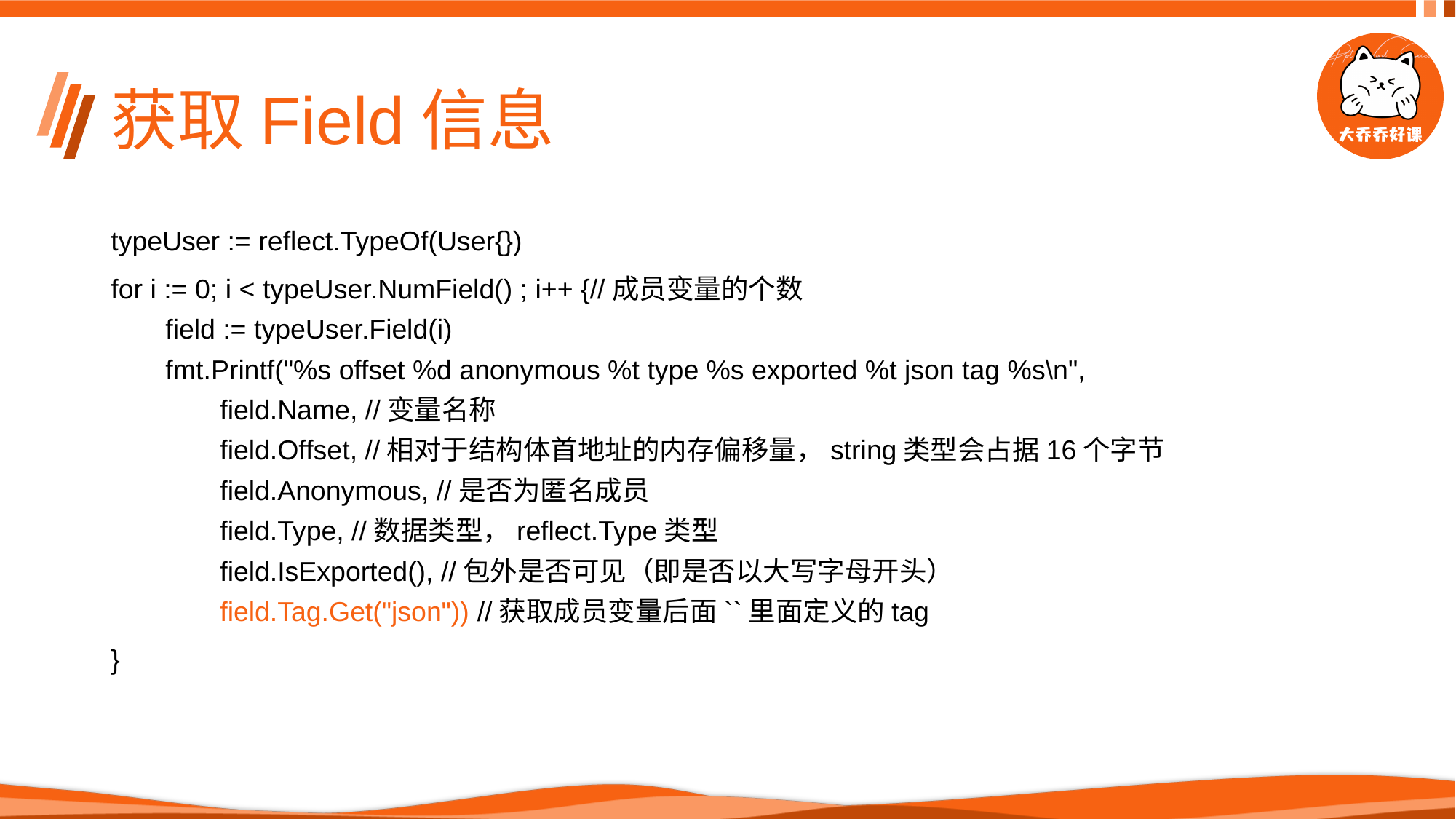

# 获取Field信息
typeUser := reflect.TypeOf(User{})
for i := 0; i < typeUser.NumField() ; i++ {//成员变量的个数
field := typeUser.Field(i)
fmt.Printf("%s offset %d anonymous %t type %s exported %t json tag %s\n",
field.Name, //变量名称
field.Offset, //相对于结构体首地址的内存偏移量，string类型会占据16个字节
field.Anonymous, //是否为匿名成员
field.Type, //数据类型，reflect.Type类型
field.IsExported(), //包外是否可见（即是否以大写字母开头）
field.Tag.Get("json")) //获取成员变量后面``里面定义的tag
}